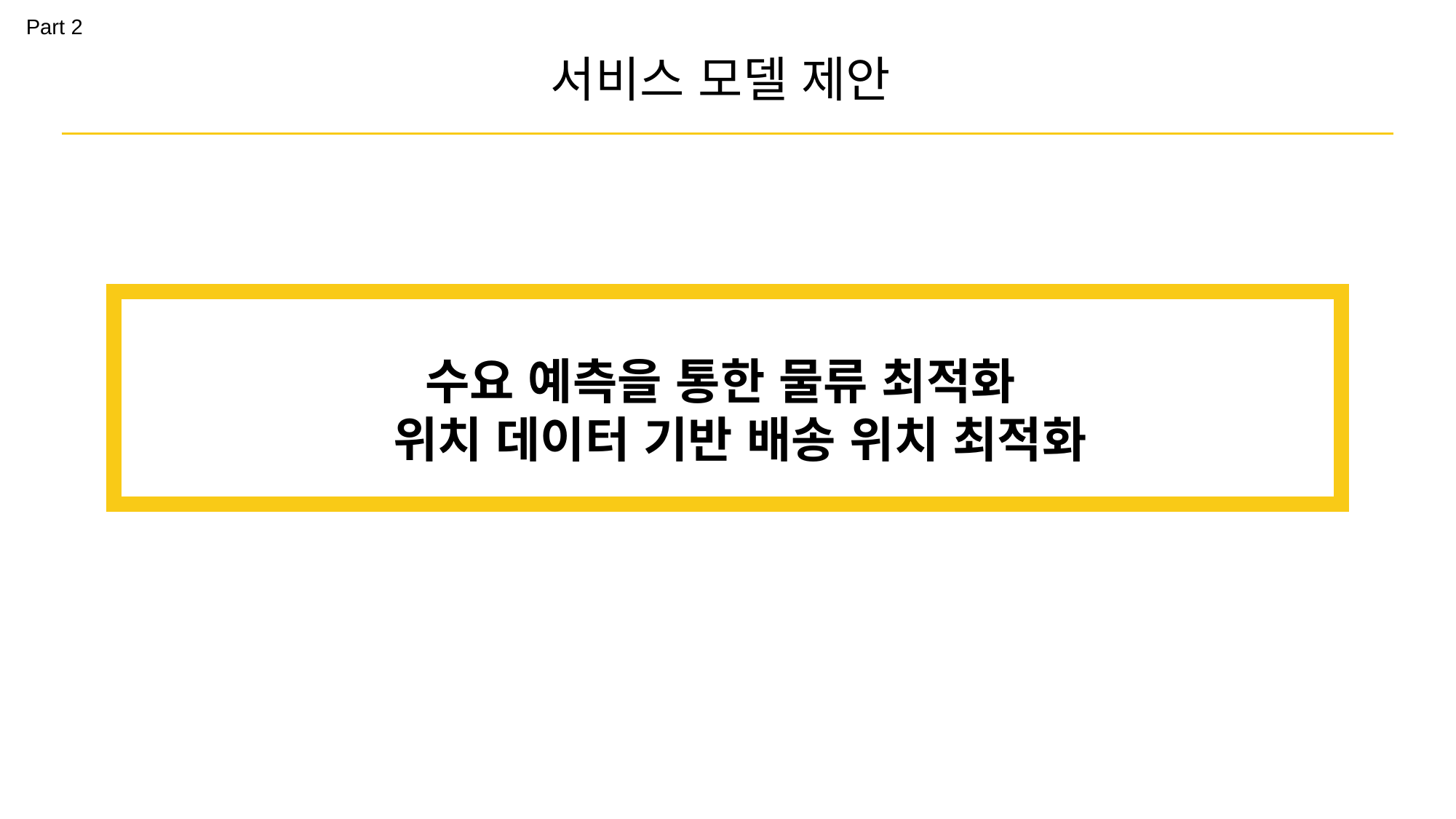

Part 2
서비스 모델 제안

수요 예측을 통한 물류 최적화
 위치 데이터 기반 배송 위치 최적화